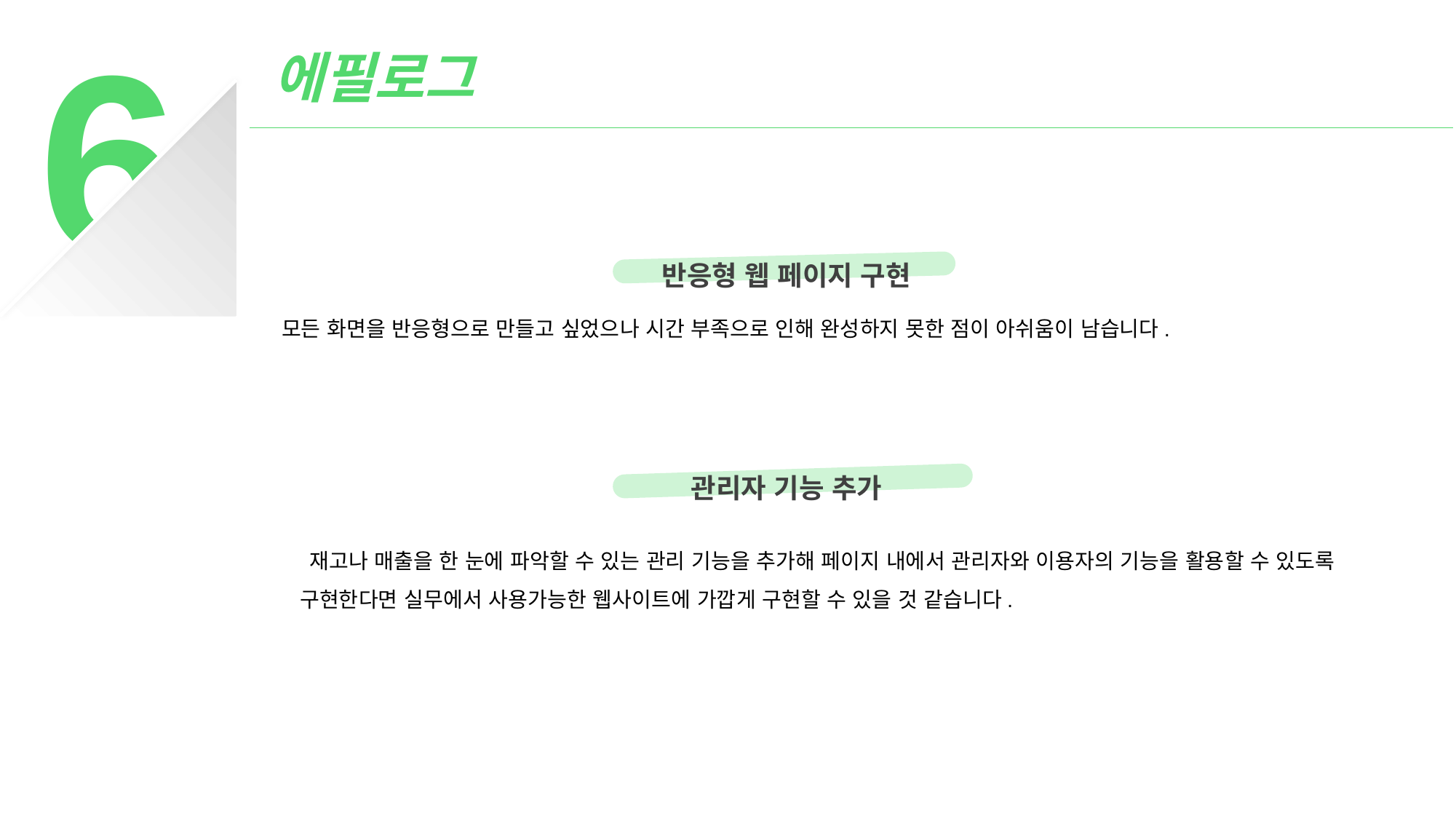

6
에필로그

반응형 웹 페이지 구현
모든 화면을 반응형으로 만들고 싶었으나 시간 부족으로 인해 완성하지 못한 점이 아쉬움이 남습니다.
관리자 기능 추가
 재고나 매출을 한 눈에 파악할 수 있는 관리 기능을 추가해 페이지 내에서 관리자와 이용자의 기능을 활용할 수 있도록 구현한다면 실무에서 사용가능한 웹사이트에 가깝게 구현할 수 있을 것 같습니다.